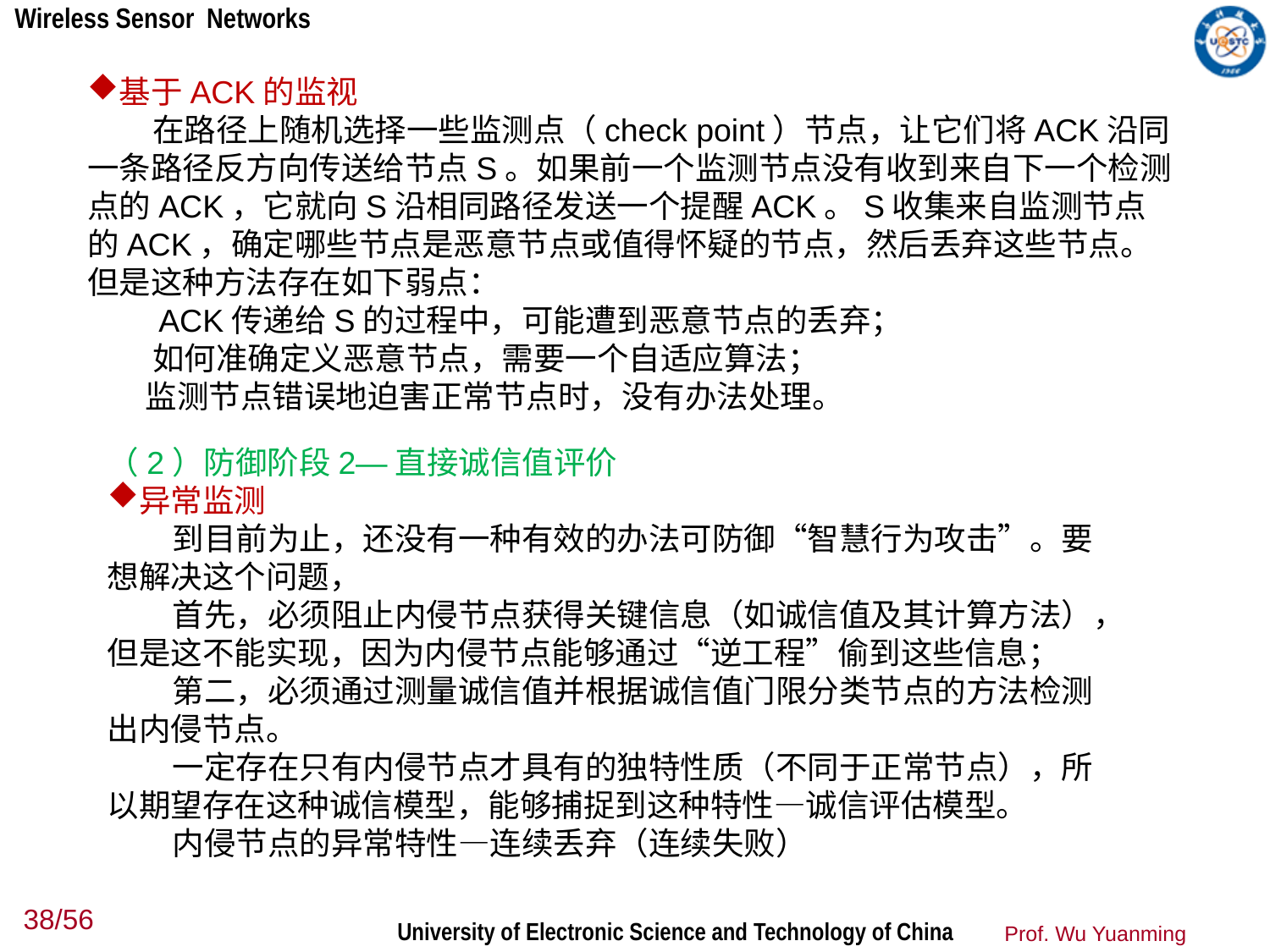

基于ACK的监视
        在路径上随机选择一些监测点（check point）节点，让它们将ACK沿同一条路径反方向传送给节点S。如果前一个监测节点没有收到来自下一个检测点的ACK，它就向S沿相同路径发送一个提醒ACK。S收集来自监测节点的ACK，确定哪些节点是恶意节点或值得怀疑的节点，然后丢弃这些节点。但是这种方法存在如下弱点：
        ACK传递给S的过程中，可能遭到恶意节点的丢弃；
        如何准确定义恶意节点，需要一个自适应算法；
       监测节点错误地迫害正常节点时，没有办法处理。
（2）防御阶段2—直接诚信值评价
异常监测
        到目前为止，还没有一种有效的办法可防御“智慧行为攻击”。要想解决这个问题，
        首先，必须阻止内侵节点获得关键信息（如诚信值及其计算方法），但是这不能实现，因为内侵节点能够通过“逆工程”偷到这些信息；
        第二，必须通过测量诚信值并根据诚信值门限分类节点的方法检测出内侵节点。
        一定存在只有内侵节点才具有的独特性质（不同于正常节点），所以期望存在这种诚信模型，能够捕捉到这种特性—诚信评估模型。
        内侵节点的异常特性—连续丢弃（连续失败）
38/56
Prof. Wu Yuanming